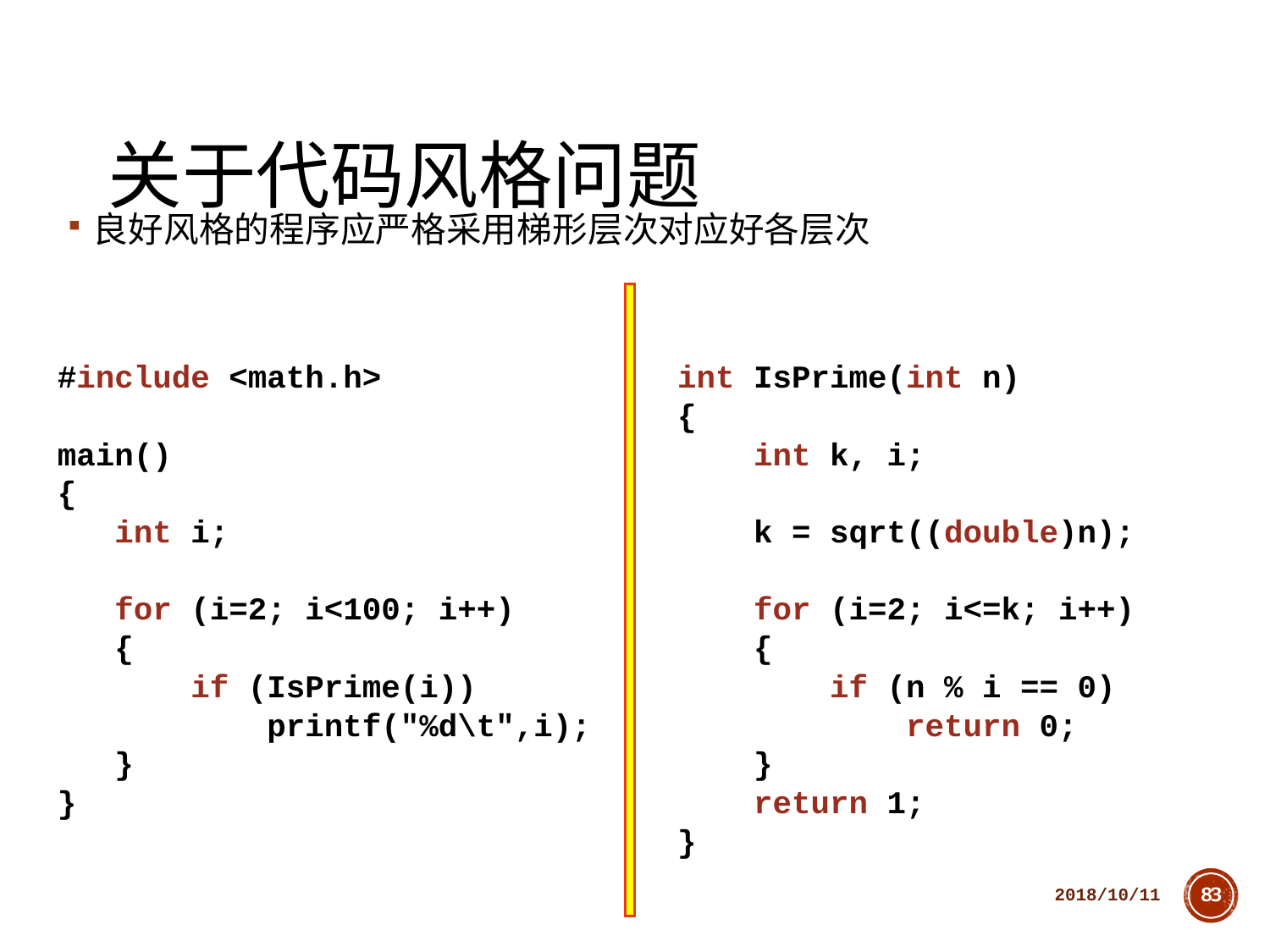

# 关于代码风格问题
良好风格的程序应严格采用梯形层次对应好各层次

#include <math.h>

main()
{
   int i;

   for (i=2; i<100; i++)
   {
       if (IsPrime(i))
           printf("%d\t",i);
   }
}
int IsPrime(int n)
{
    int k, i;

    k = sqrt((double)n);

    for (i=2; i<=k; i++)
    {
        if (n % i == 0)
            return 0;
    }
    return 1;
}
2018/10/11
83